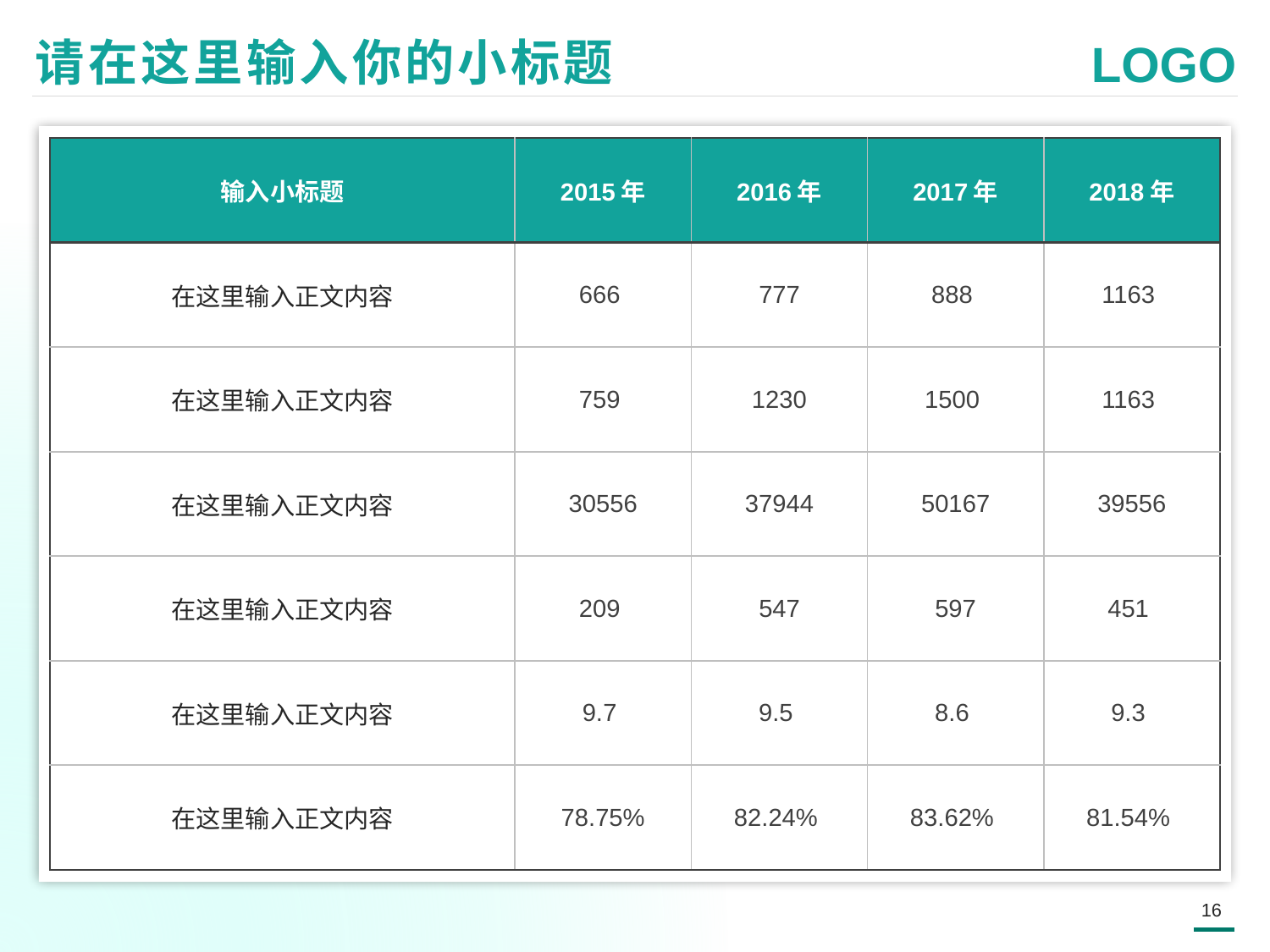

请在这里输入你的小标题

| 输入小标题 | 2015年 | 2016年 | 2017年 | 2018年 |
| --- | --- | --- | --- | --- |
| 在这里输入正文内容 | 666 | 777 | 888 | 1163 |
| 在这里输入正文内容 | 759 | 1230 | 1500 | 1163 |
| 在这里输入正文内容 | 30556 | 37944 | 50167 | 39556 |
| 在这里输入正文内容 | 209 | 547 | 597 | 451 |
| 在这里输入正文内容 | 9.7 | 9.5 | 8.6 | 9.3 |
| 在这里输入正文内容 | 78.75% | 82.24% | 83.62% | 81.54% |